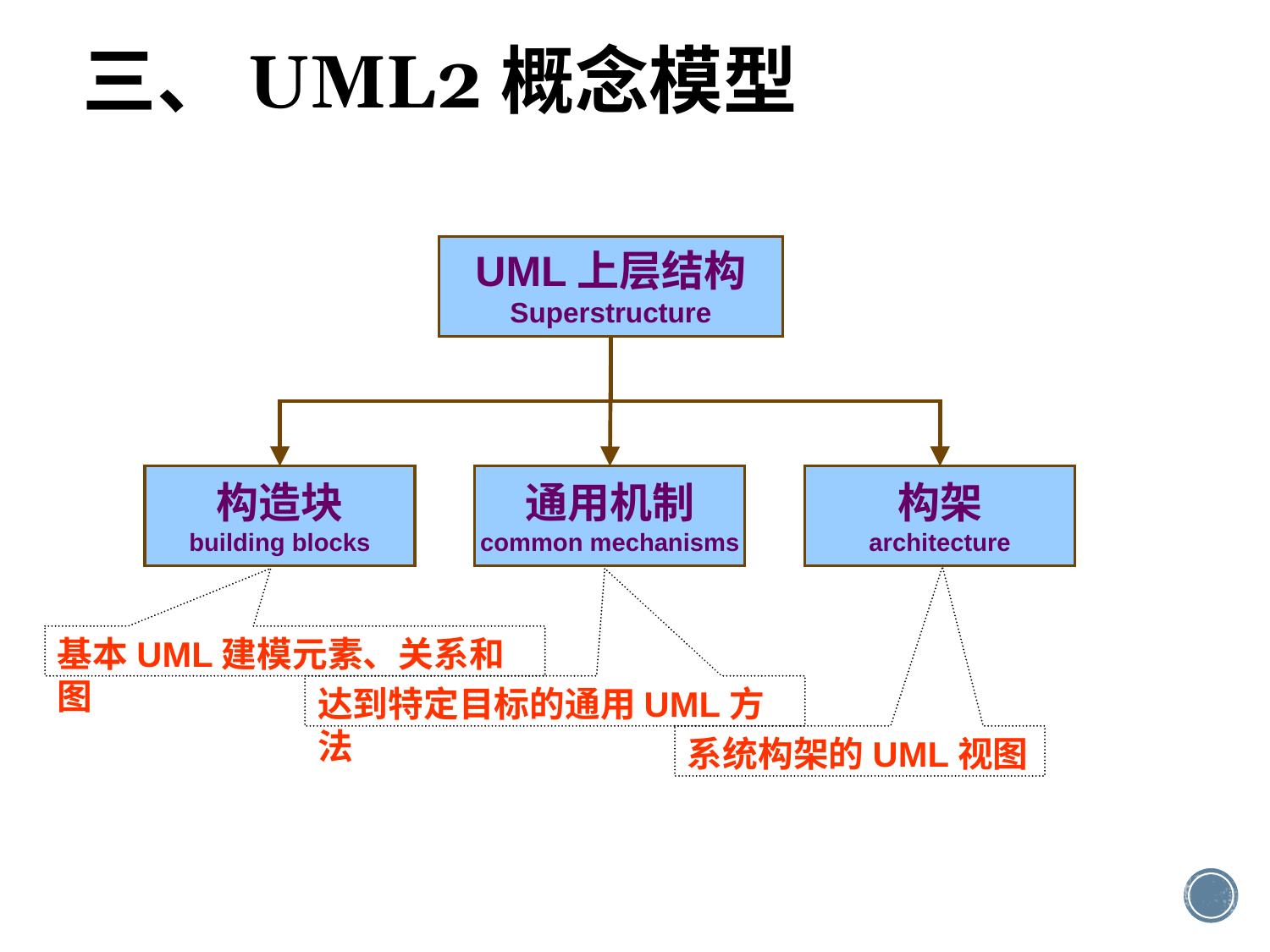

三、UML2概念模型
UML上层结构
Superstructure
构造块
building blocks
通用机制
common mechanisms
构架
architecture
基本UML建模元素、关系和图
达到特定目标的通用UML方法
系统构架的UML视图